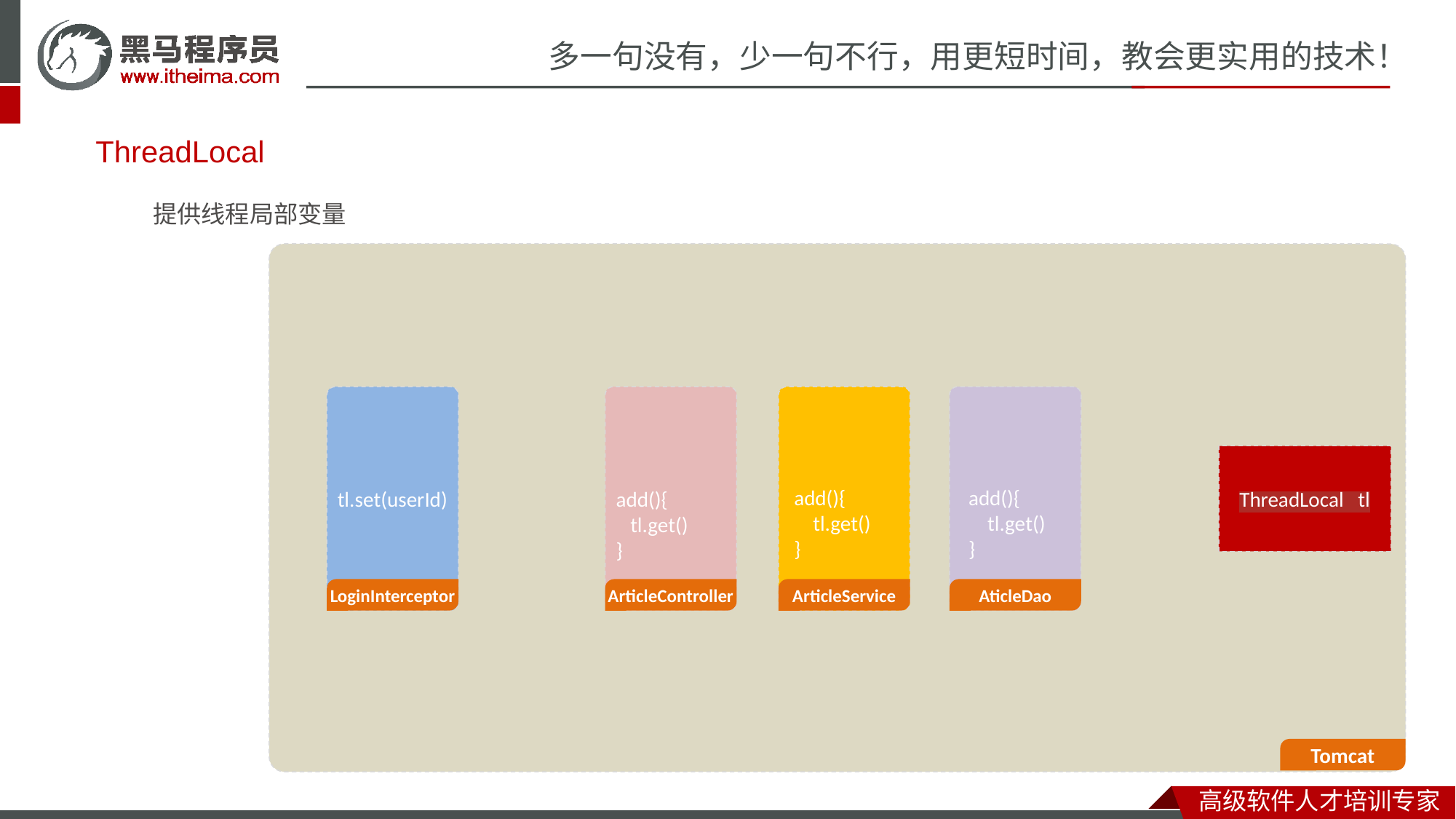

# ThreadLocal
提供线程局部变量

LoginInterceptor

ArticleController

ArticleService

AticleDao
ThreadLocal   tl
add(){
    tl.get()
}
add(){
    tl.get()
}
tl.set(userId)
add(){
   tl.get()
}
Tomcat